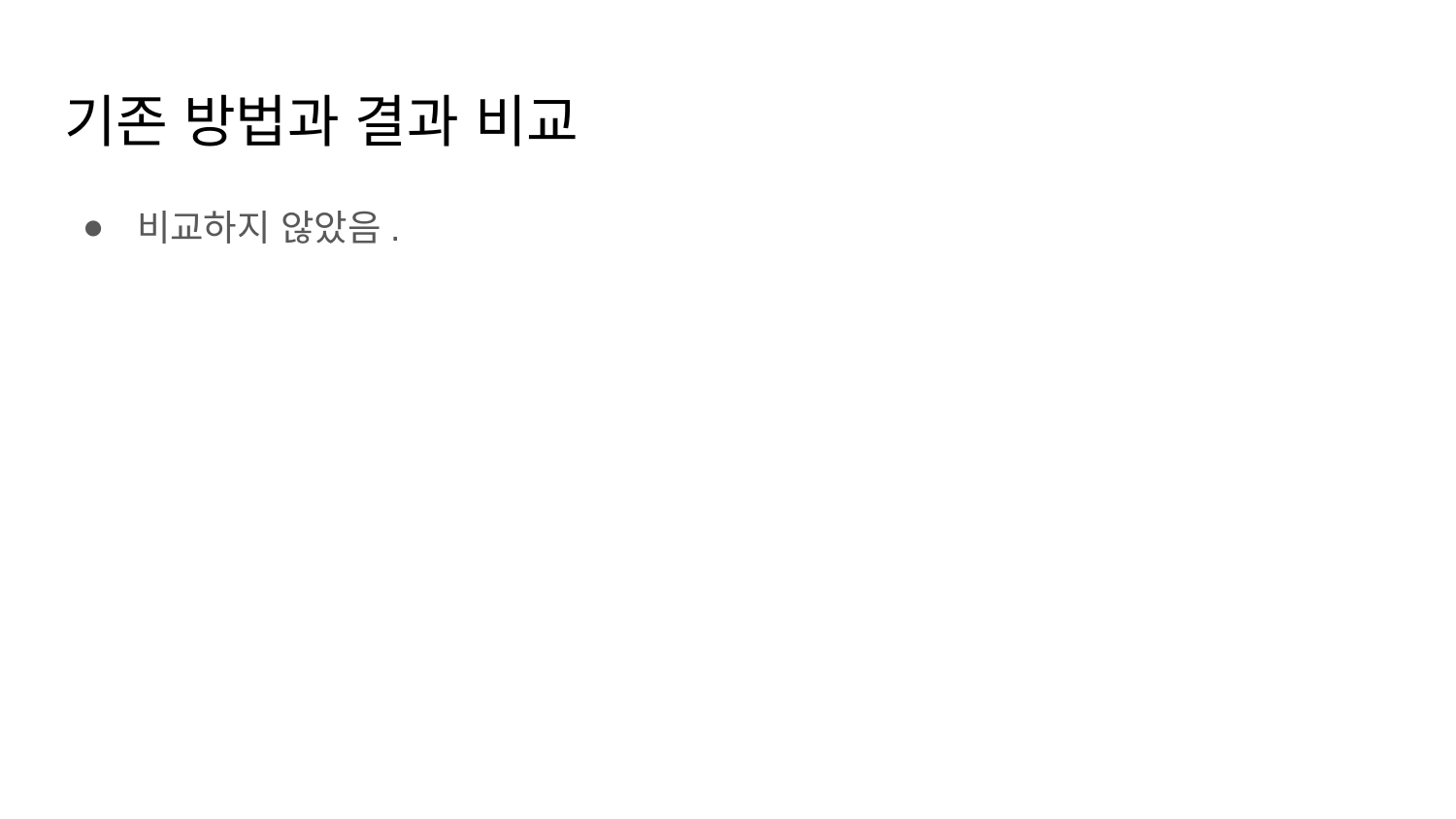

# 기존 방법과 결과 비교
비교하지 않았음.